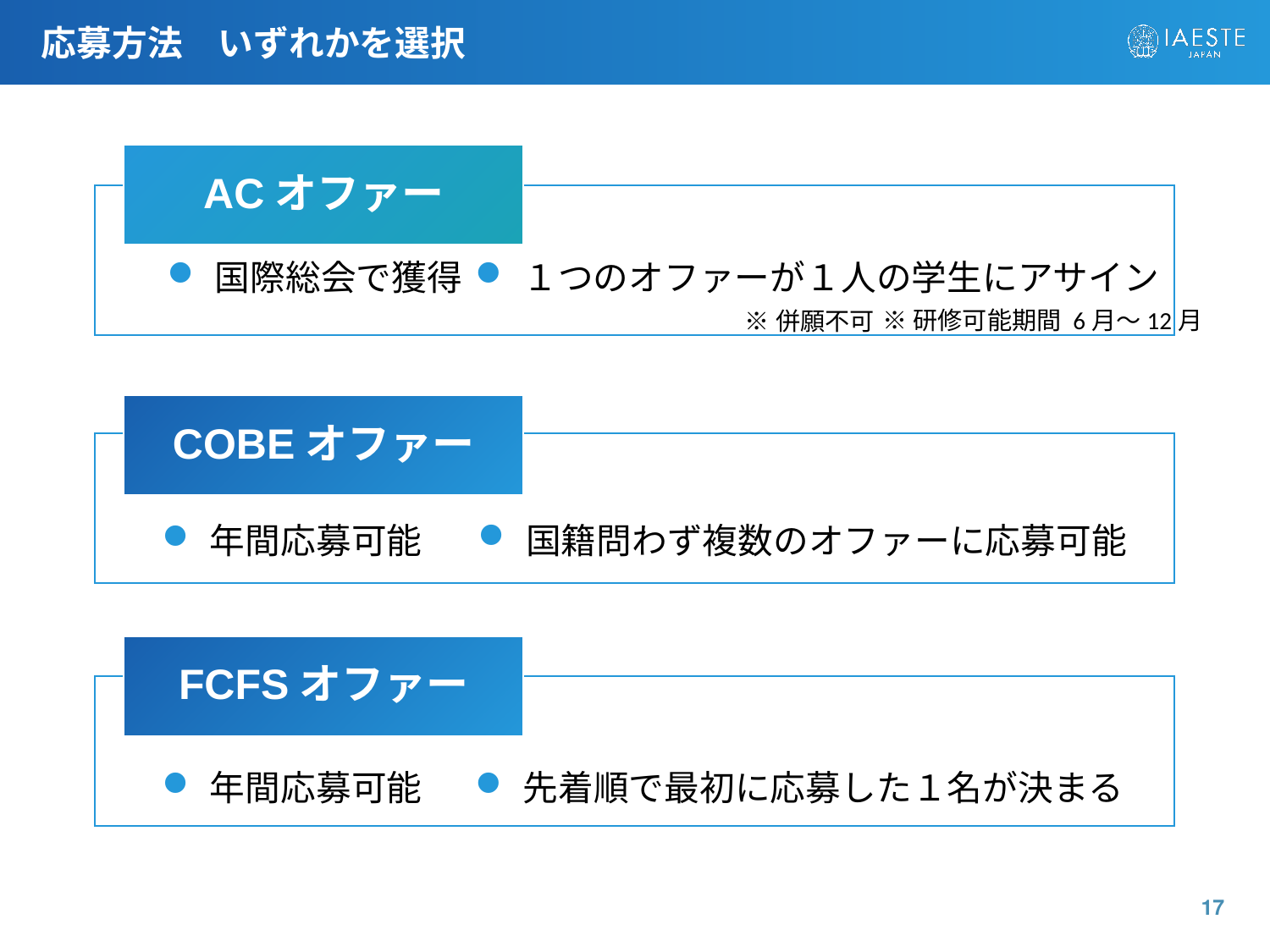

# 応募方法　いずれかを選択
ACオファー
COBEオファー
FCFSオファー
国際総会で獲得
１つのオファーが１人の学生にアサイン
※研修可能期間 6月～12月
※併願不可
オープンオファー
国籍問わず複数のオファーに応募可能
年間応募可能
COBEオファー
FCFSオファー
年間応募可能
先着順で最初に応募した１名が決まる
17